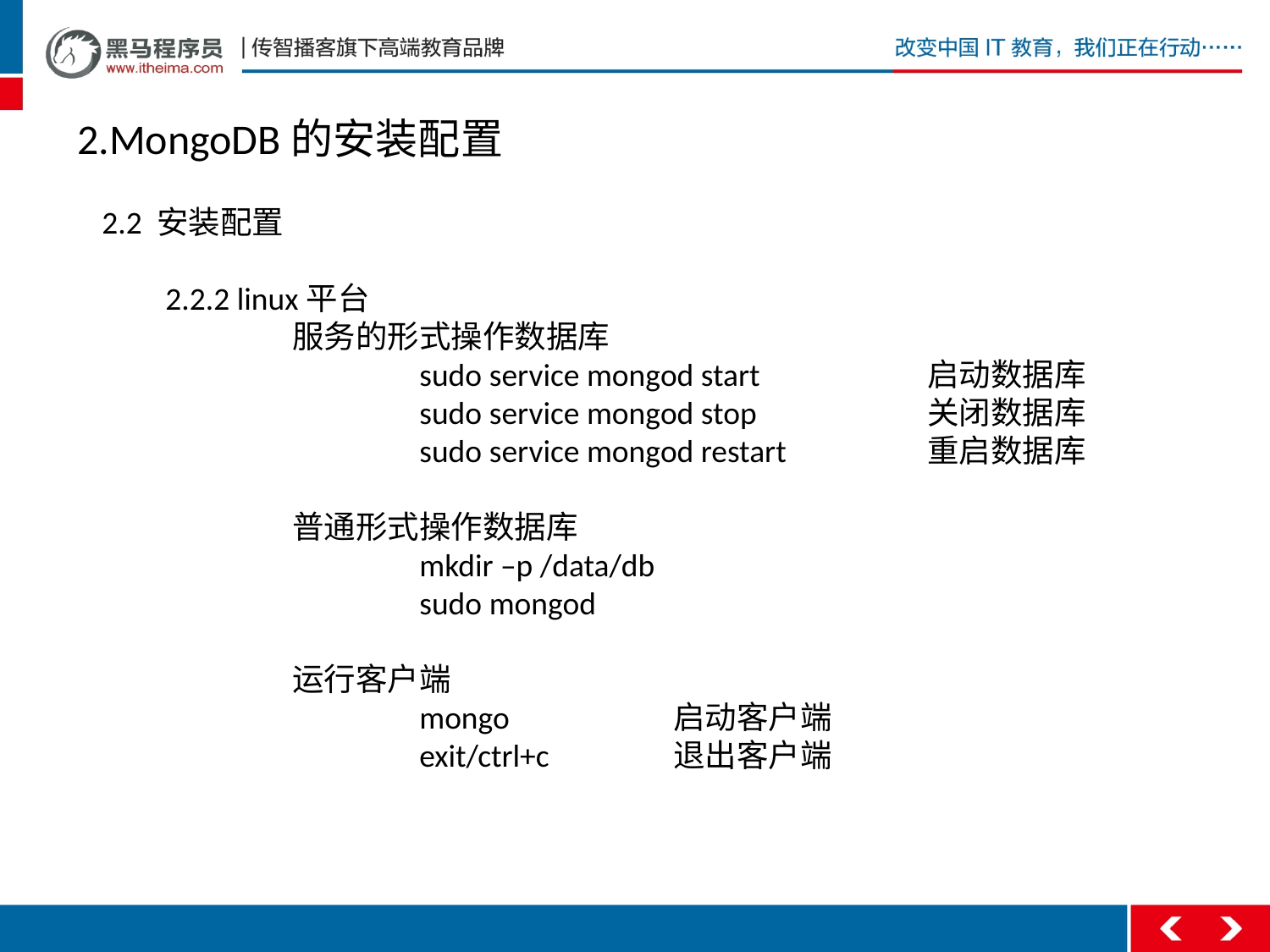

2.MongoDB的安装配置
2.2 安装配置

2.2.2 linux平台
	服务的形式操作数据库
		sudo service mongod start		启动数据库
		sudo service mongod stop		关闭数据库
		sudo service mongod restart		重启数据库

	普通形式操作数据库
		mkdir –p /data/db
		sudo mongod

	运行客户端
		mongo		启动客户端
		exit/ctrl+c	退出客户端